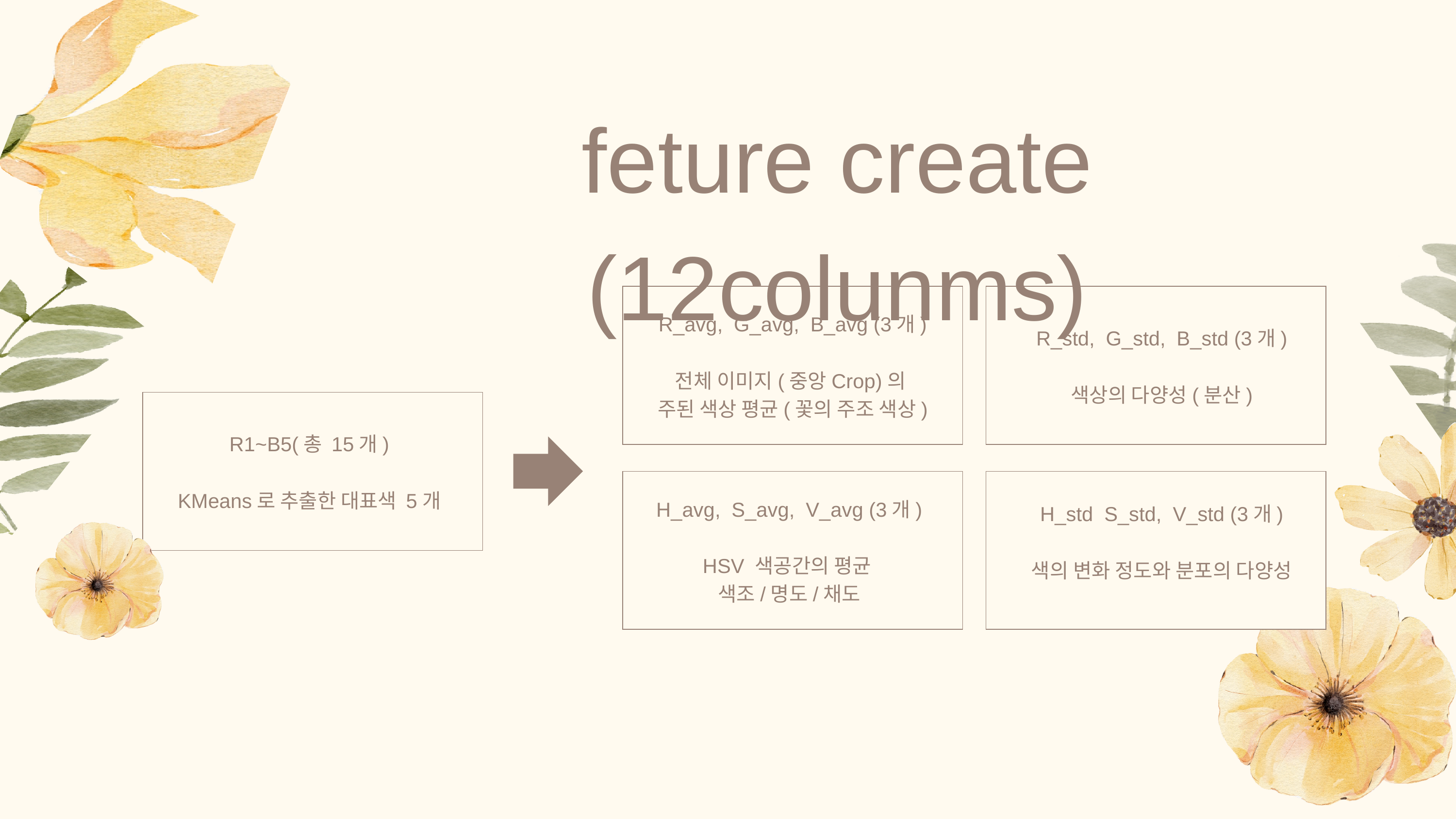

feture create (12colunms)

R_avg,  G_avg,  B_avg (3개)

전체 이미지(중앙Crop)의
주된 색상 평균(꽃의 주조 색상)
R_std,  G_std,  B_std (3개)

색상의 다양성(분산)

R1~B5(총 15개)

KMeans로 추출한 대표색 5개

H_avg,  S_avg,  V_avg (3개)

HSV 색공간의 평균
색조/명도/채도
H_std  S_std,  V_std (3개)

색의 변화 정도와 분포의 다양성